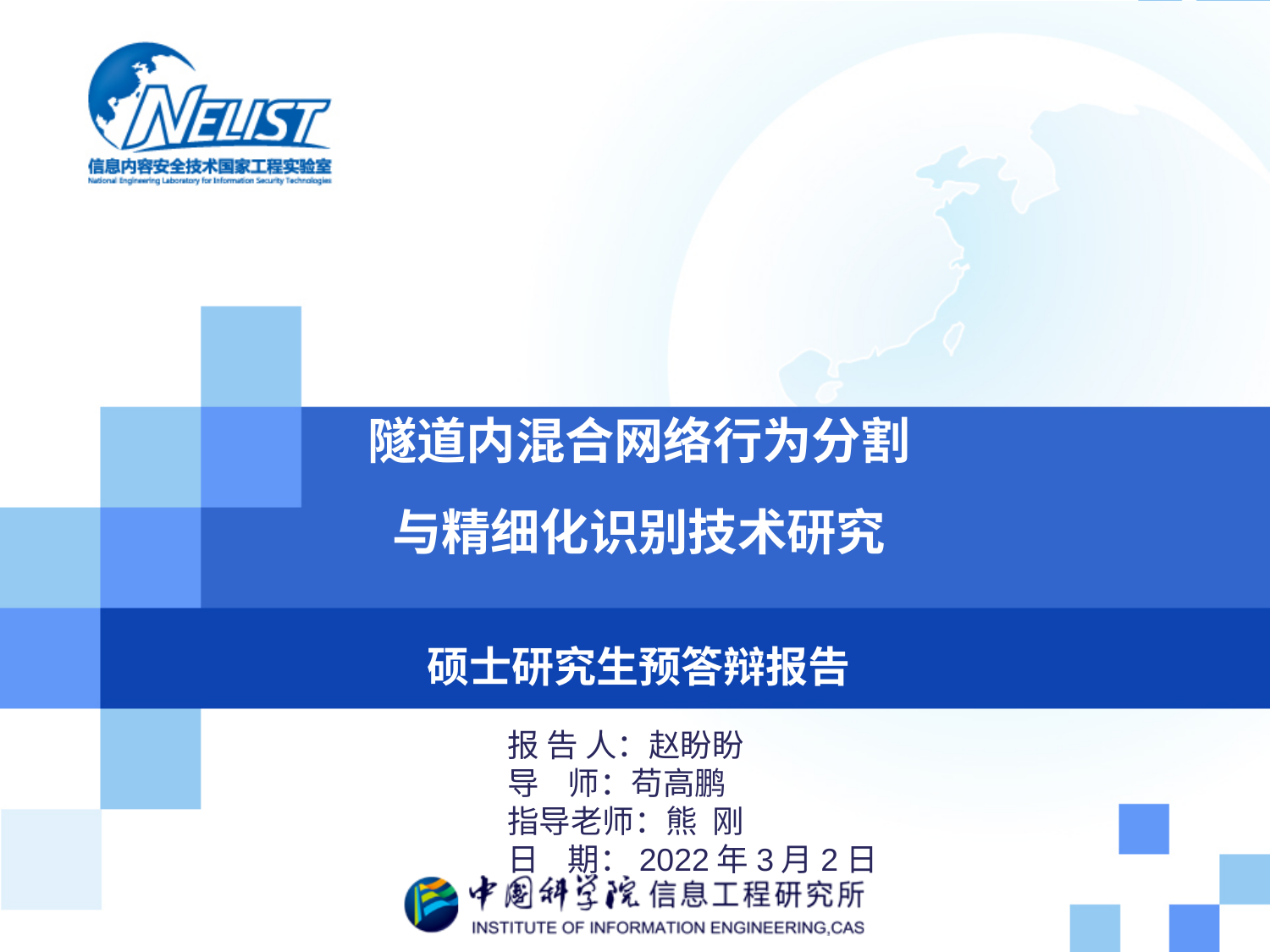

隧道内混合网络行为分割
与精细化识别技术研究
硕士研究生预答辩报告
报 告 人：赵盼盼
导    师：苟高鹏
指导老师：熊  刚
日    期：2022年3月2日